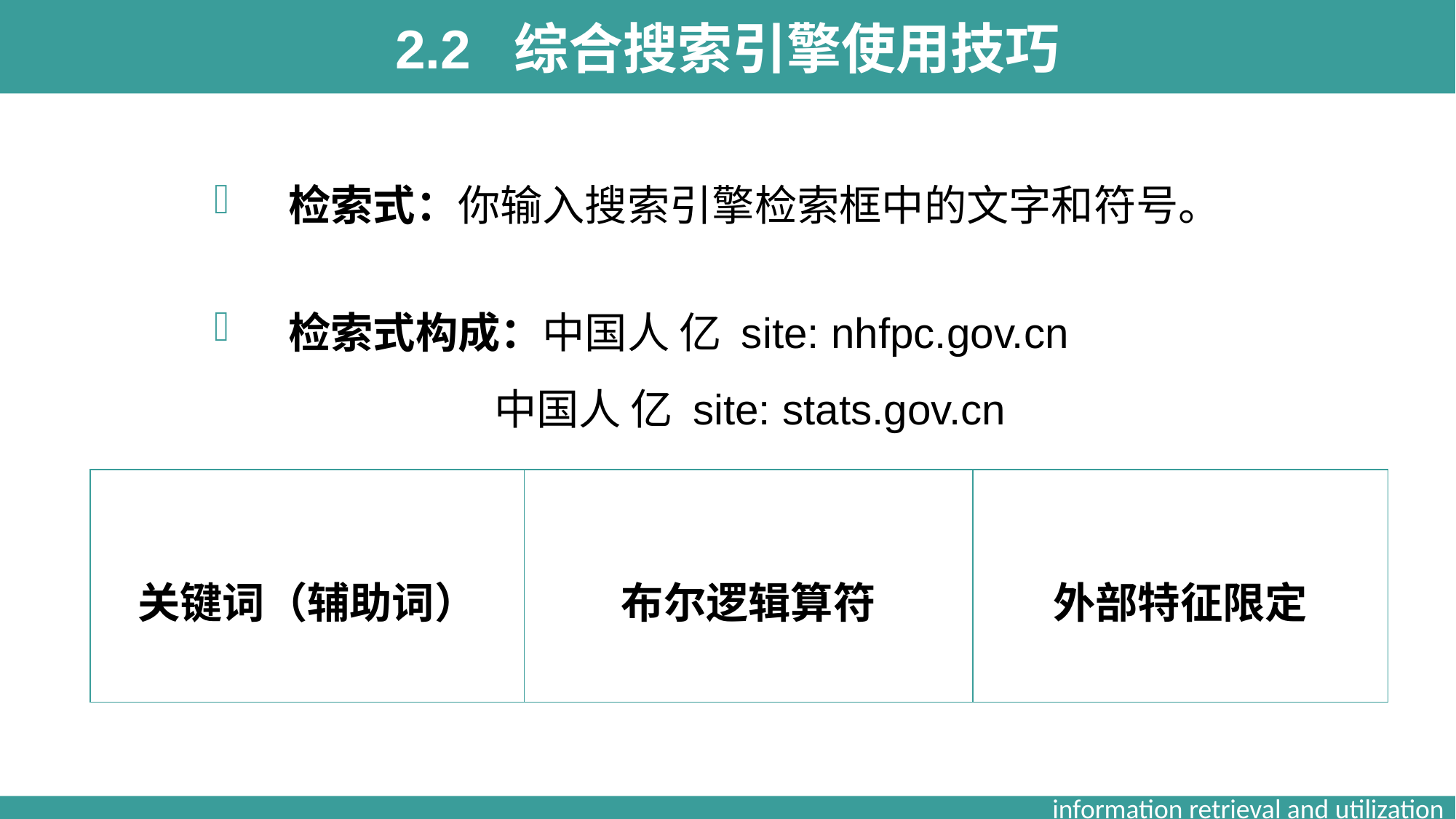

2.2  综合搜索引擎使用技巧
 检索式：你输入搜索引擎检索框中的文字和符号。

 检索式构成：中国人 亿 site: nhfpc.gov.cn
                            中国人 亿 site: stats.gov.cn

| 关键词（辅助词） | 布尔逻辑算符 | 外部特征限定 |
| --- | --- | --- |
information retrieval and utilization